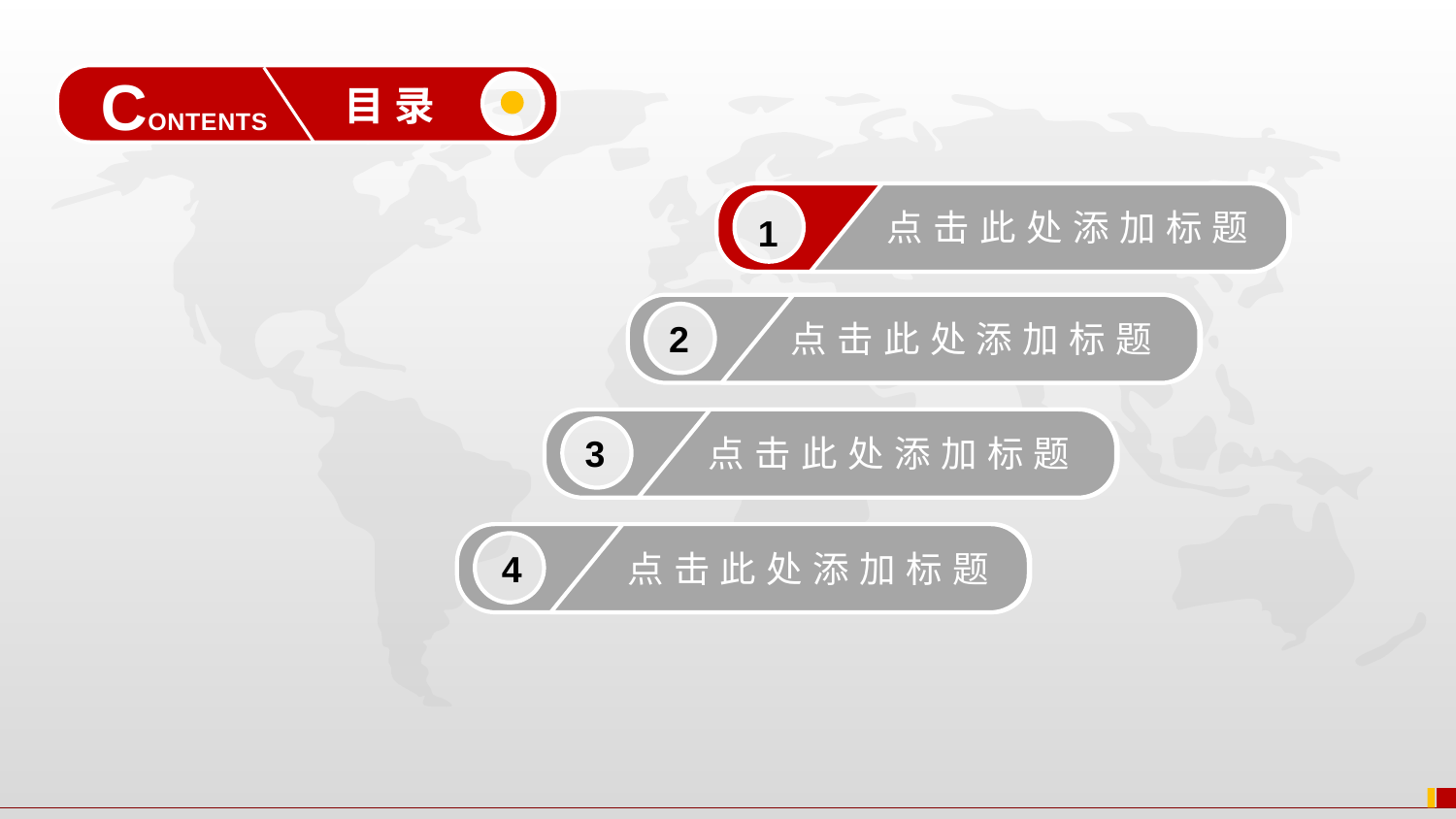

CONTENTS

目录

点击此处添加标题
1

2
点击此处添加标题

3
点击此处添加标题

4
点击此处添加标题